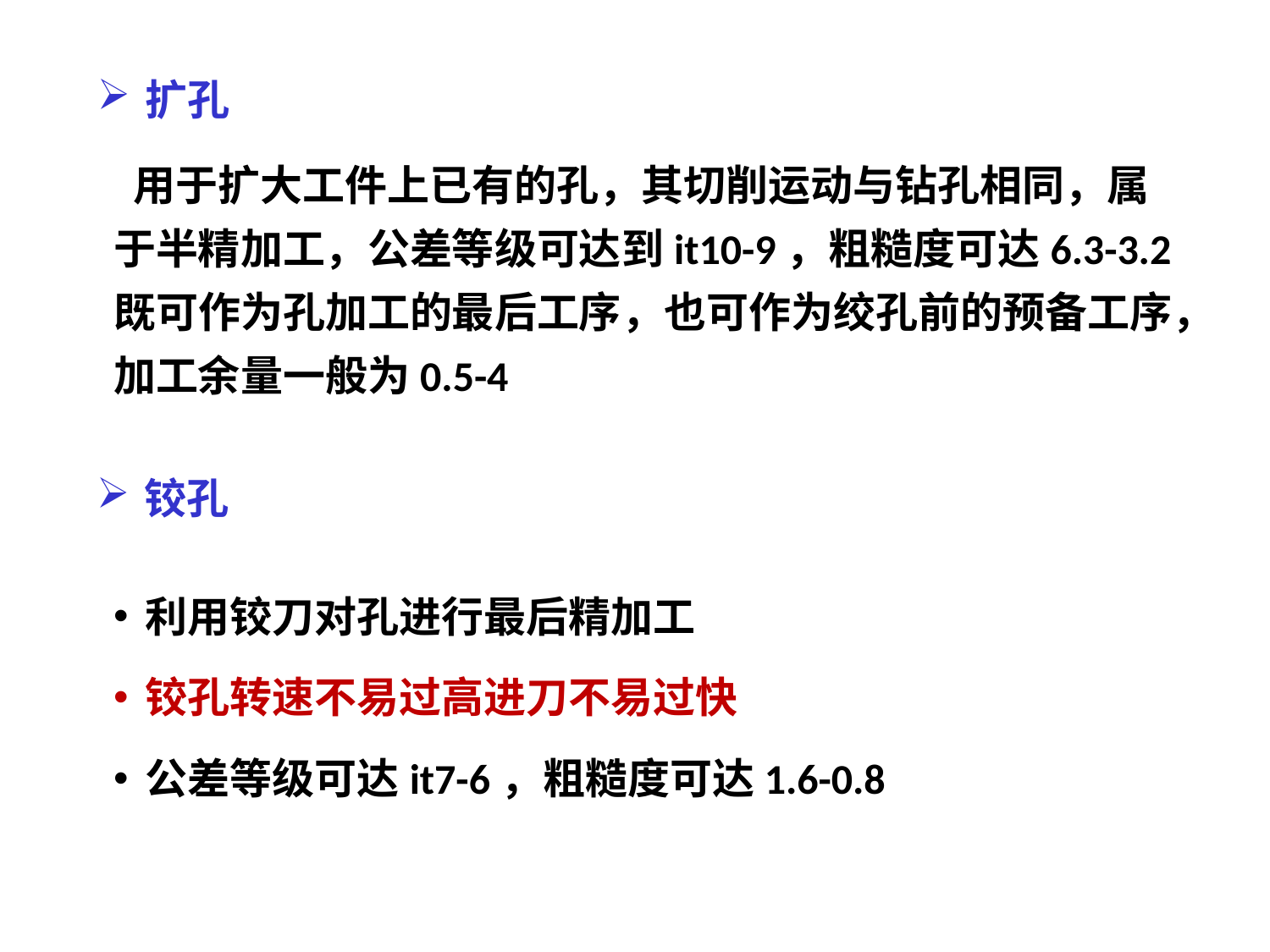

扩孔
 用于扩大工件上已有的孔，其切削运动与钻孔相同，属于半精加工，公差等级可达到it10-9，粗糙度可达6.3-3.2
既可作为孔加工的最后工序，也可作为绞孔前的预备工序，加工余量一般为0.5-4
铰孔
利用铰刀对孔进行最后精加工
铰孔转速不易过高进刀不易过快
公差等级可达it7-6，粗糙度可达1.6-0.8